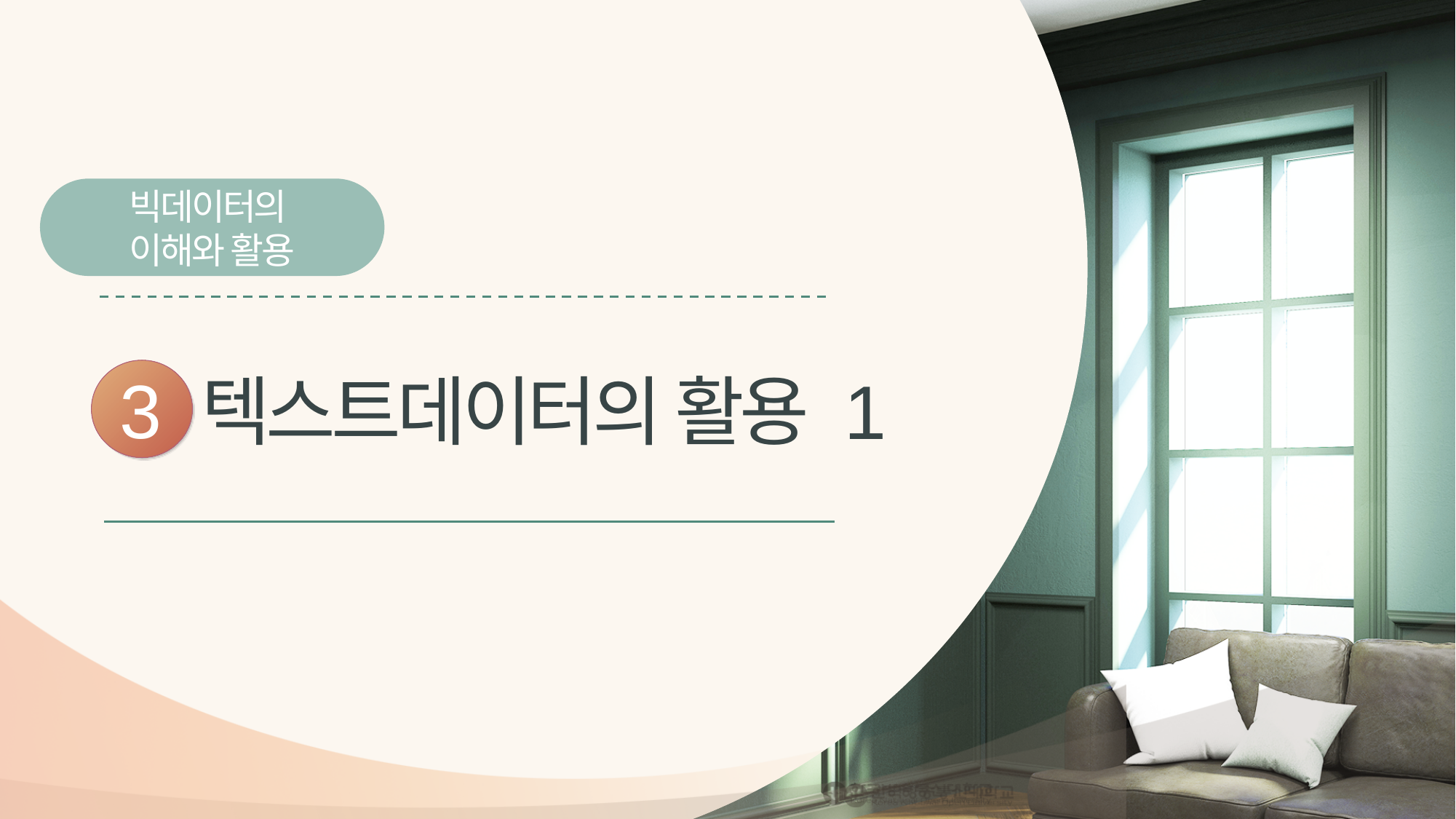

빅데이터의
이해와 활용
3

텍스트데이터의 활용 1